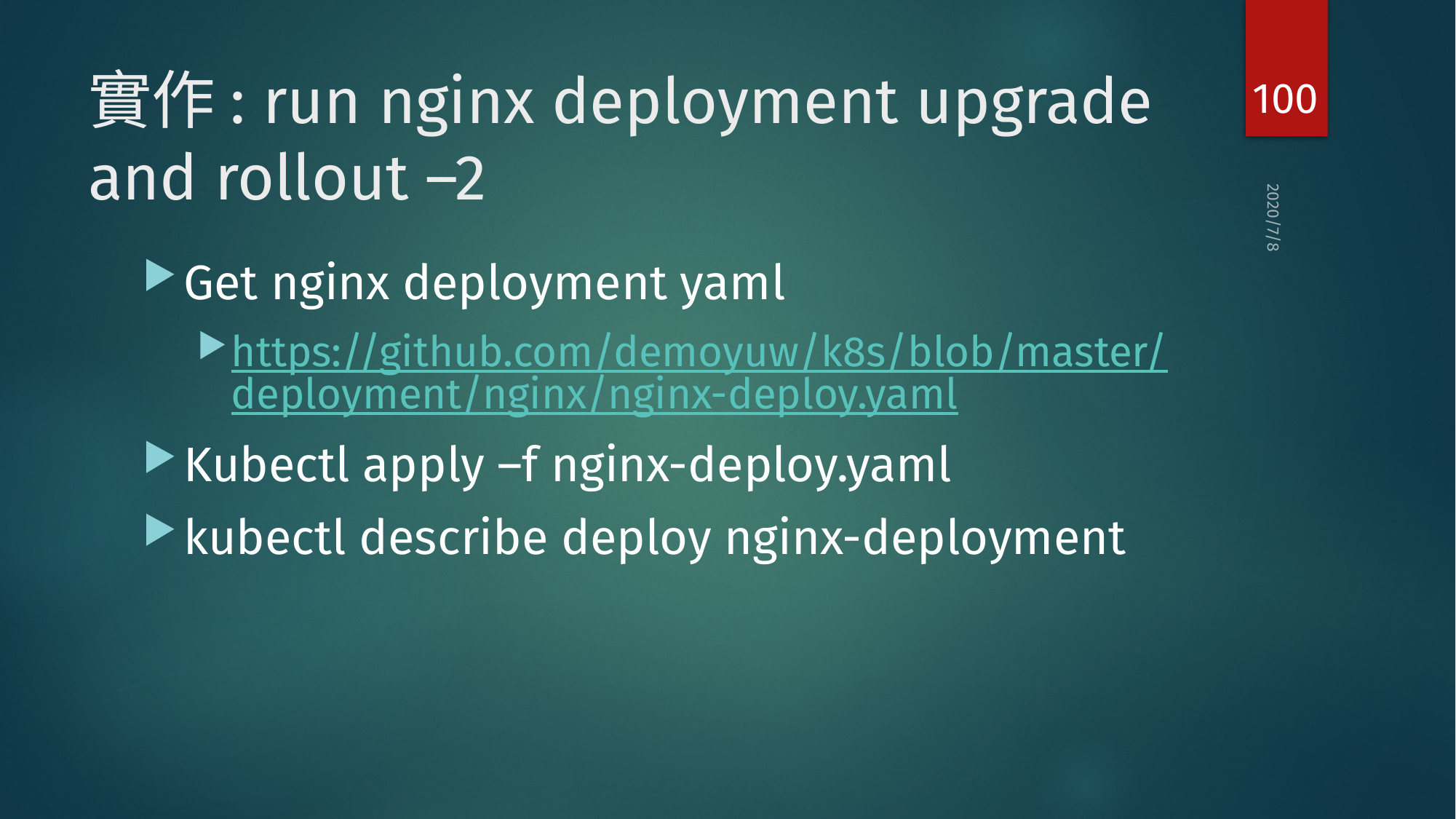

100
# 實作: run nginx deployment upgrade and rollout –2
2020/7/8
Get nginx deployment yaml
https://github.com/demoyuw/k8s/blob/master/deployment/nginx/nginx-deploy.yaml
Kubectl apply –f nginx-deploy.yaml
kubectl describe deploy nginx-deployment